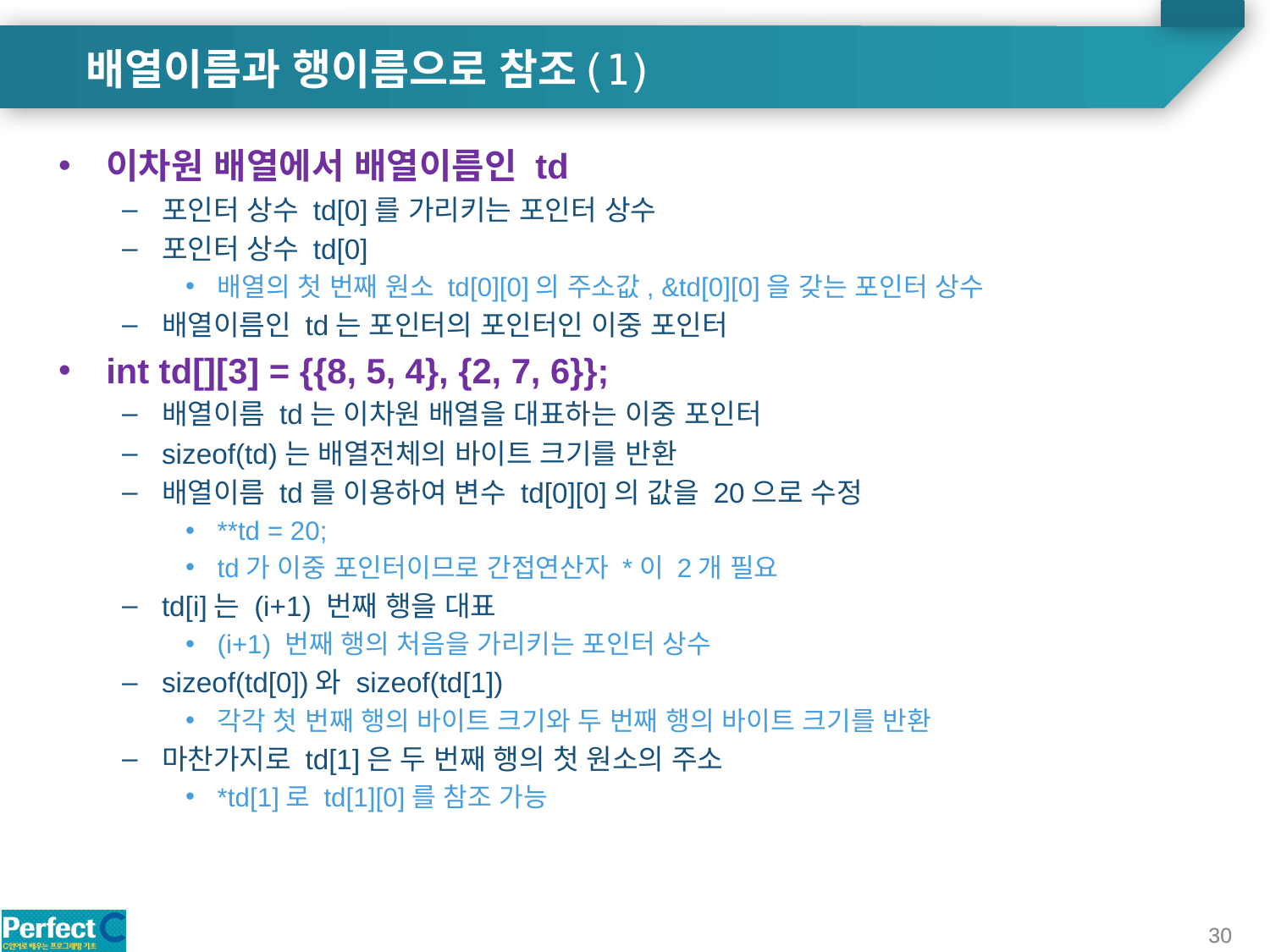

배열이름과 행이름으로 참조(1)
이차원 배열에서 배열이름인 td
포인터 상수 td[0]를 가리키는 포인터 상수
포인터 상수 td[0]
배열의 첫 번째 원소 td[0][0]의 주소값, &td[0][0]을 갖는 포인터 상수
배열이름인 td는 포인터의 포인터인 이중 포인터
int td[][3] = {{8, 5, 4}, {2, 7, 6}};
배열이름 td는 이차원 배열을 대표하는 이중 포인터
sizeof(td)는 배열전체의 바이트 크기를 반환
배열이름 td를 이용하여 변수 td[0][0]의 값을 20으로 수정
**td = 20;
td가 이중 포인터이므로 간접연산자 *이 2개 필요
td[i]는 (i+1) 번째 행을 대표
(i+1) 번째 행의 처음을 가리키는 포인터 상수
sizeof(td[0])와 sizeof(td[1])
각각 첫 번째 행의 바이트 크기와 두 번째 행의 바이트 크기를 반환
마찬가지로 td[1]은 두 번째 행의 첫 원소의 주소
*td[1]로 td[1][0]를 참조 가능
30